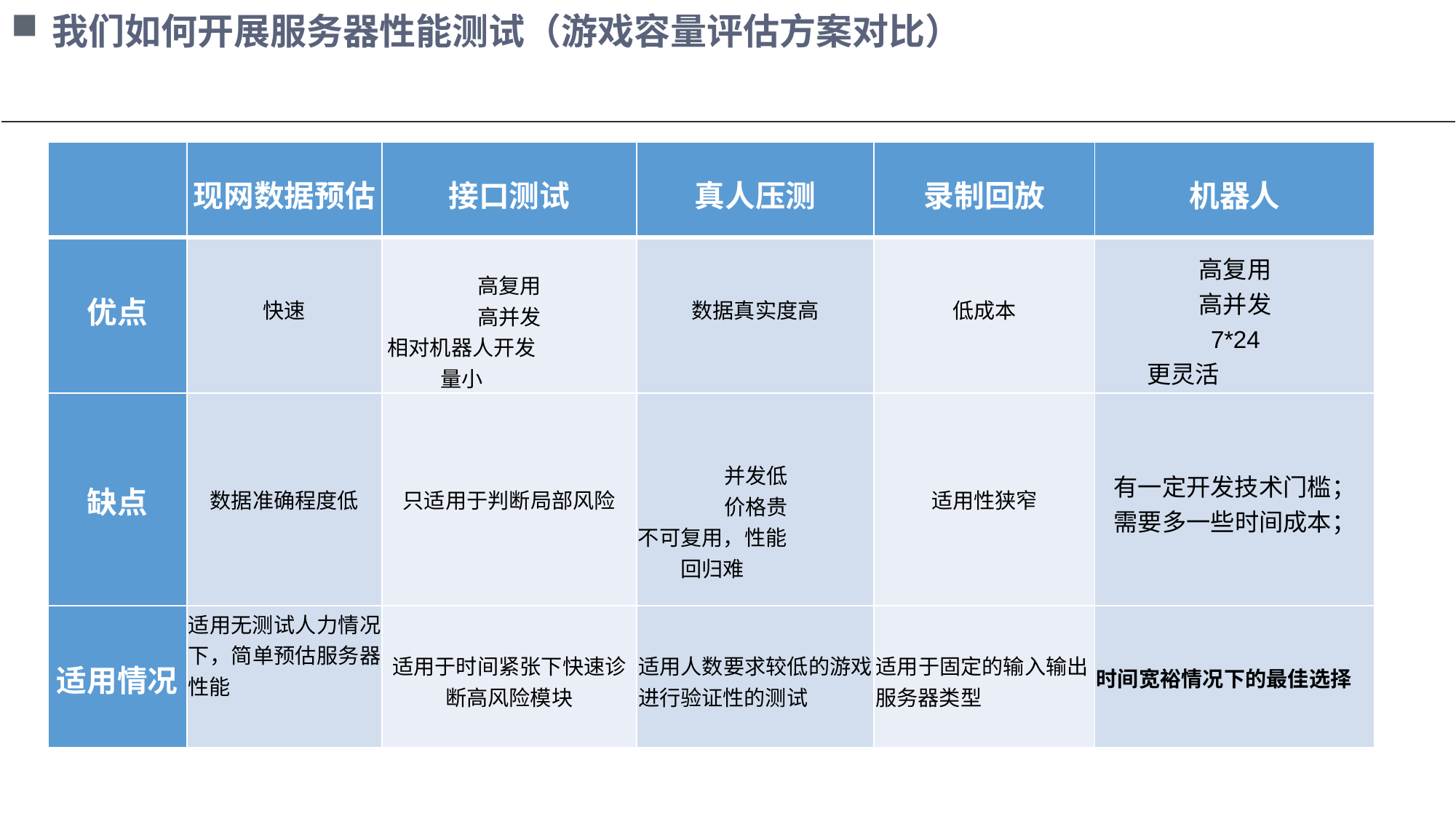

我们如何开展服务器性能测试（游戏容量评估方案对比）

|  | 现网数据预估 | 接口测试 | 真人压测 | 录制回放 | 机器人 |
| --- | --- | --- | --- | --- | --- |
| 优点 | 快速 | 高复用 高并发 相对机器人开发量小 | 数据真实度高 | 低成本 | 高复用 高并发 7\*24 更灵活 |
| 缺点 | 数据准确程度低 | 只适用于判断局部风险 | 并发低 价格贵 不可复用，性能回归难 | 适用性狭窄 | 有一定开发技术门槛； 需要多一些时间成本； |
| 适用情况 | 适用无测试人力情况 下，简单预估服务器 性能 | 适用于时间紧张下快速诊 断高风险模块 | 适用人数要求较低的游戏 进行验证性的测试 | 适用于固定的输入输出 服务器类型 | 时间宽裕情况下的最佳选择 |